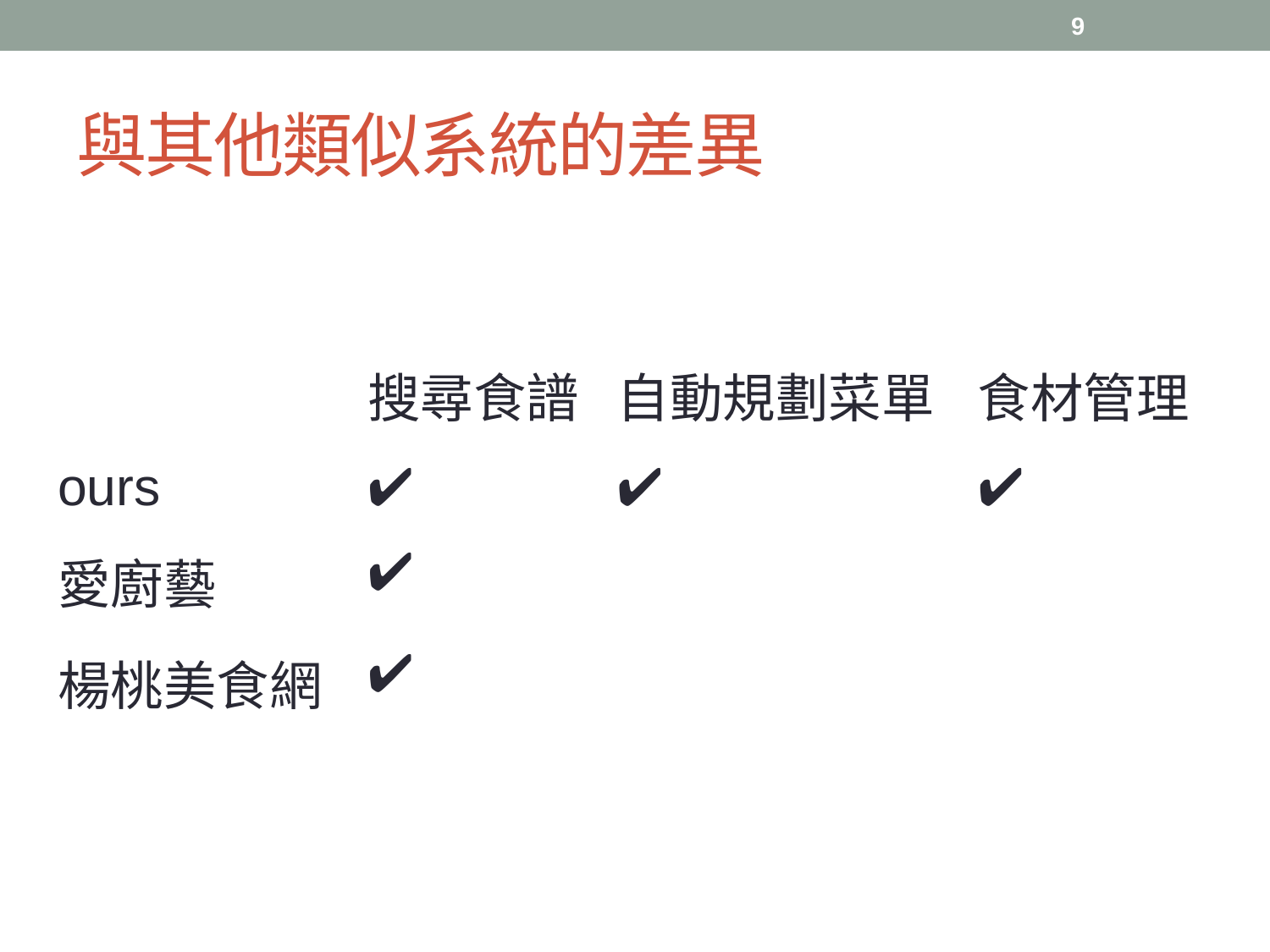

9
# 與其他類似系統的差異
|  | 搜尋食譜 | 自動規劃菜單 | 食材管理 |
| --- | --- | --- | --- |
| ours | ✔ | ✔ | ✔ |
| 愛廚藝 | ✔ |  |  |
| 楊桃美食網 | ✔ |  |  |